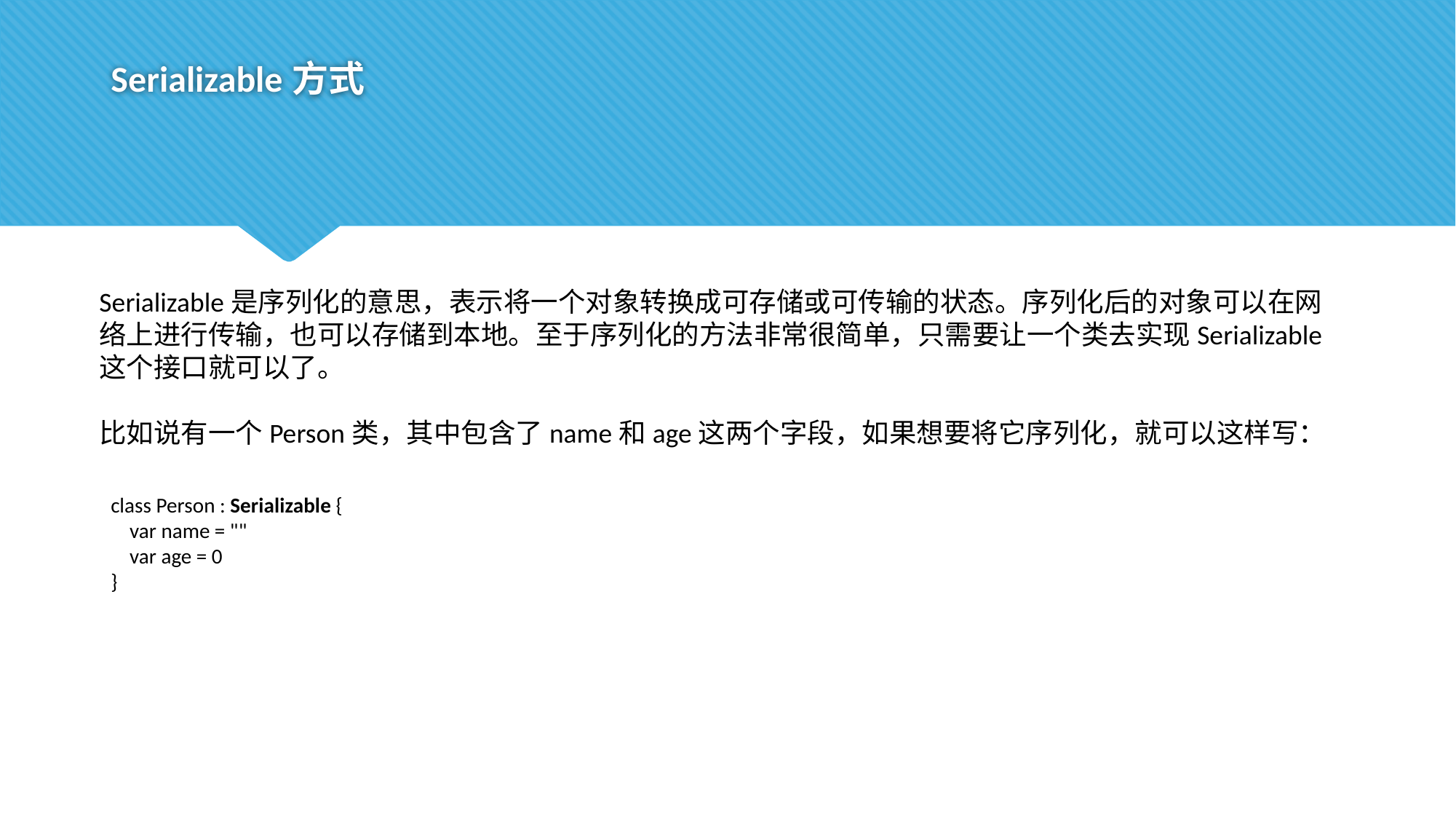

# Serializable方式
Serializable是序列化的意思，表示将一个对象转换成可存储或可传输的状态。序列化后的对象可以在网络上进行传输，也可以存储到本地。至于序列化的方法非常很简单，只需要让一个类去实现Serializable这个接口就可以了。

比如说有一个Person类，其中包含了name和age这两个字段，如果想要将它序列化，就可以这样写：
class Person : Serializable {
    var name = ""
    var age = 0
}